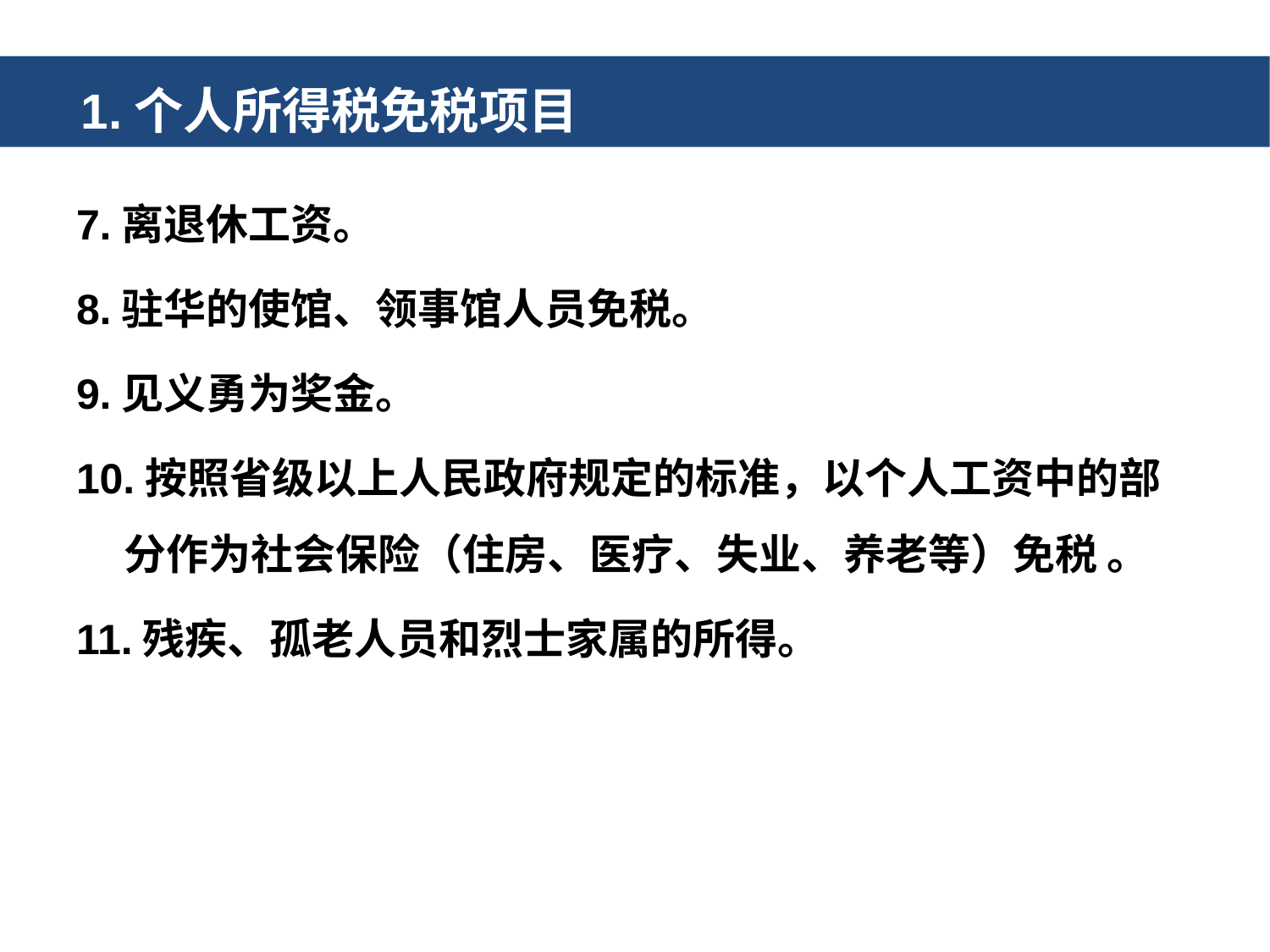

1.个人所得税免税项目
7.离退休工资。
8.驻华的使馆、领事馆人员免税。
9.见义勇为奖金。
10.按照省级以上人民政府规定的标准，以个人工资中的部分作为社会保险（住房、医疗、失业、养老等）免税 。
11.残疾、孤老人员和烈士家属的所得。